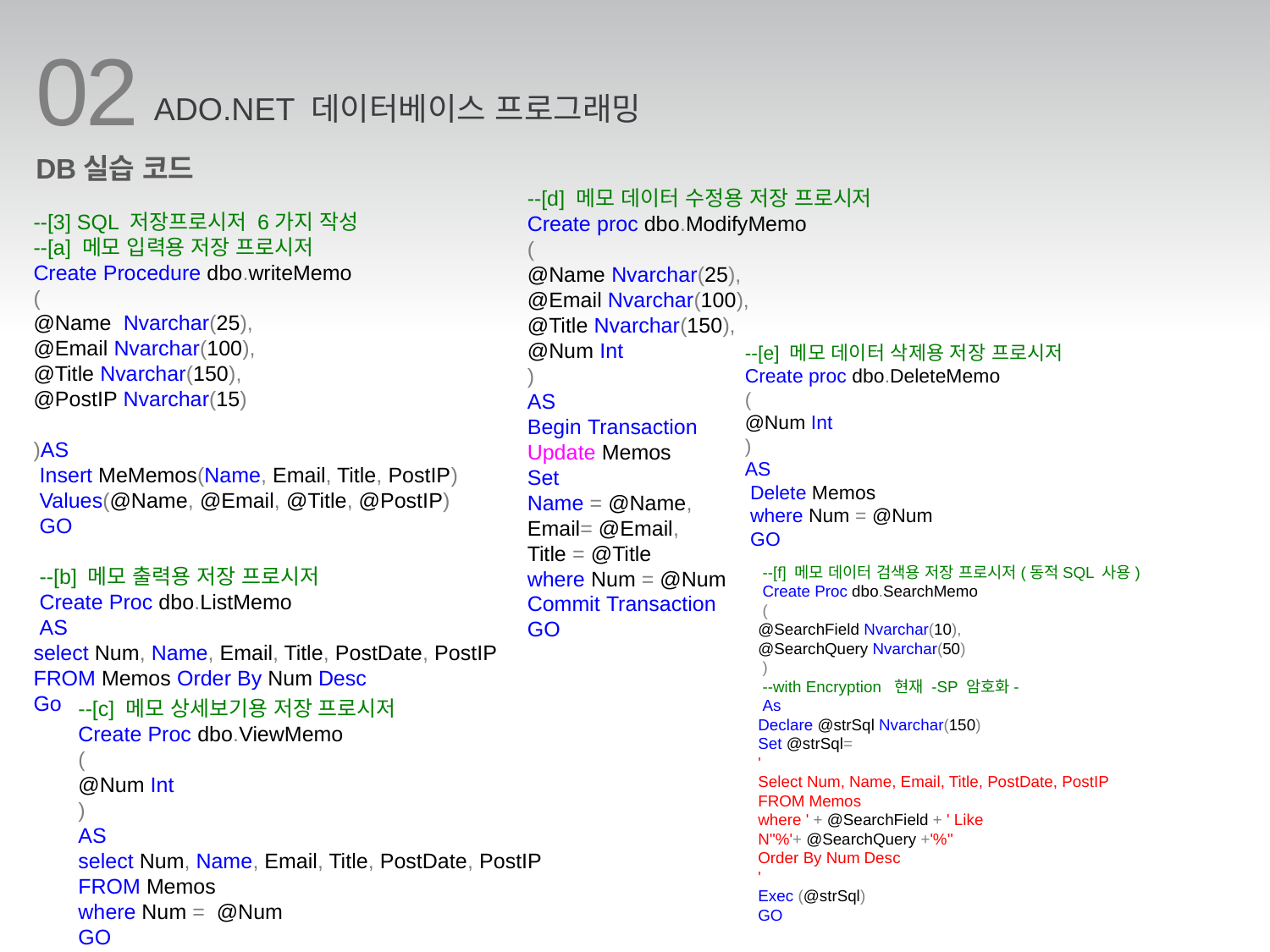

02
ADO.NET 데이터베이스 프로그래밍
DB실습 코드

--[d] 메모 데이터 수정용 저장 프로시저
Create proc dbo.ModifyMemo
(
@Name Nvarchar(25),
@Email Nvarchar(100),
@Title Nvarchar(150),
@Num Int
)
AS
Begin Transaction
Update Memos
Set
Name = @Name,
Email= @Email,
Title = @Title
where Num = @Num
Commit Transaction
GO
--[3] SQL 저장프로시저 6가지 작성
--[a] 메모 입력용 저장 프로시저
Create Procedure dbo.writeMemo
(
@Name  Nvarchar(25),
@Email Nvarchar(100),
@Title Nvarchar(150),
@PostIP Nvarchar(15)

)AS
 Insert MeMemos(Name, Email, Title, PostIP)
 Values(@Name, @Email, @Title, @PostIP)
 GO

 --[b] 메모 출력용 저장 프로시저
 Create Proc dbo.ListMemo
 AS
select Num, Name, Email, Title, PostDate, PostIP
FROM Memos Order By Num Desc
Go

--[e] 메모 데이터 삭제용 저장 프로시저
Create proc dbo.DeleteMemo
(
@Num Int
)
AS
 Delete Memos
 where Num = @Num
 GO

 --[f] 메모 데이터 검색용 저장 프로시저(동적SQL 사용)
 Create Proc dbo.SearchMemo
 (
@SearchField Nvarchar(10),
@SearchQuery Nvarchar(50)
 )
 --with Encryption  현재 -SP 암호화-
 As
Declare @strSql Nvarchar(150)
Set @strSql=
'
Select Num, Name, Email, Title, PostDate, PostIP
FROM Memos
where ' + @SearchField + ' Like
N''%'+ @SearchQuery +'%''
Order By Num Desc
'
Exec (@strSql)
GO

--[c] 메모 상세보기용 저장 프로시저
Create Proc dbo.ViewMemo
(
@Num Int
)
AS
select Num, Name, Email, Title, PostDate, PostIP
FROM Memos
where Num =  @Num
GO